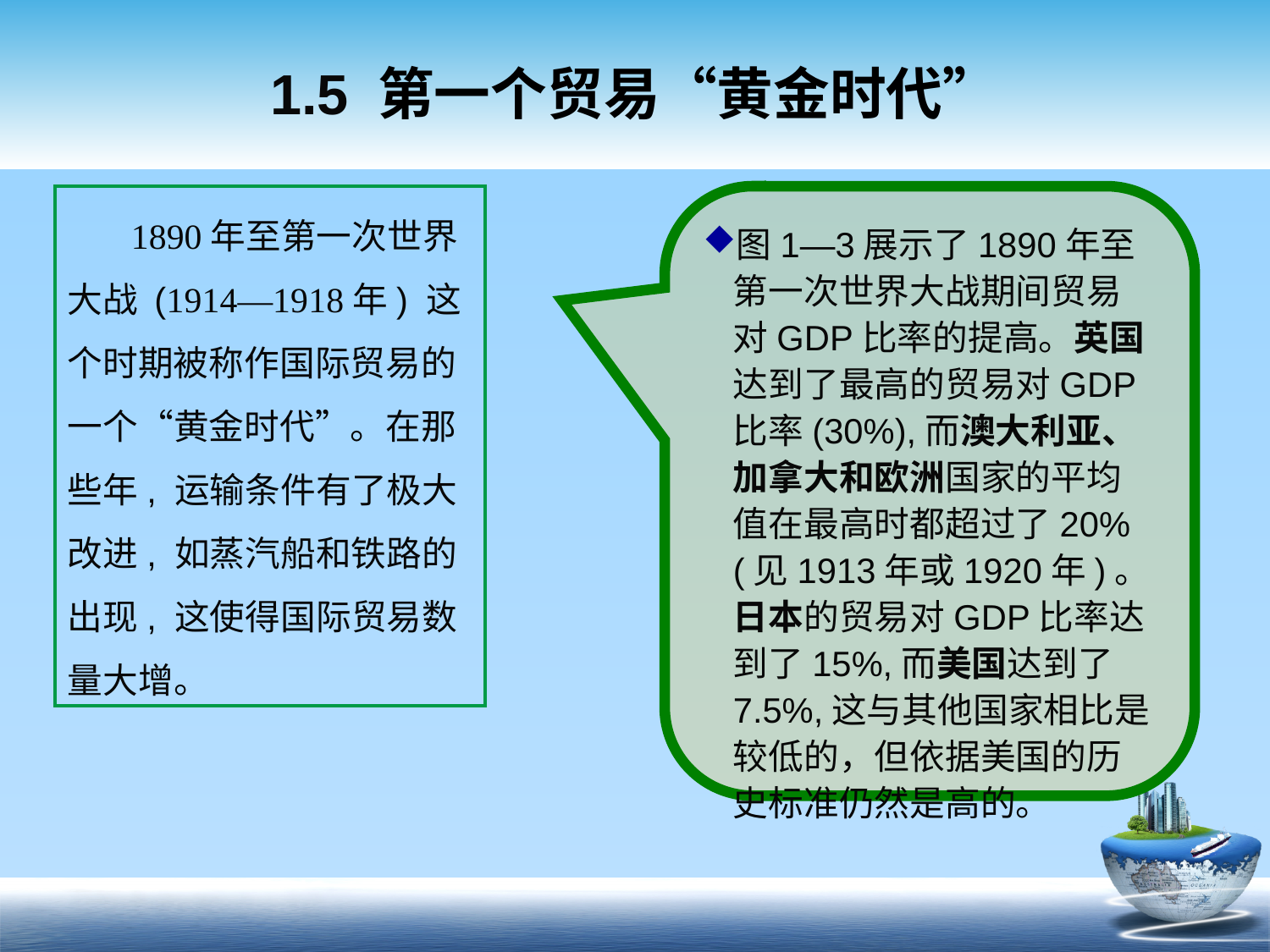

# 1.5 第一个贸易“黄金时代”
1890年至第一次世界大战 (1914—1918年) 这个时期被称作国际贸易的一个“黄金时代”。在那些年, 运输条件有了极大改进, 如蒸汽船和铁路的出现, 这使得国际贸易数量大增。
图1—3展示了1890年至第一次世界大战期间贸易对GDP比率的提高。英国达到了最高的贸易对GDP比率(30%),而澳大利亚、加拿大和欧洲国家的平均值在最高时都超过了20%(见1913年或1920年)。日本的贸易对GDP比率达到了15%,而美国达到了7.5%,这与其他国家相比是较低的，但依据美国的历史标准仍然是高的。